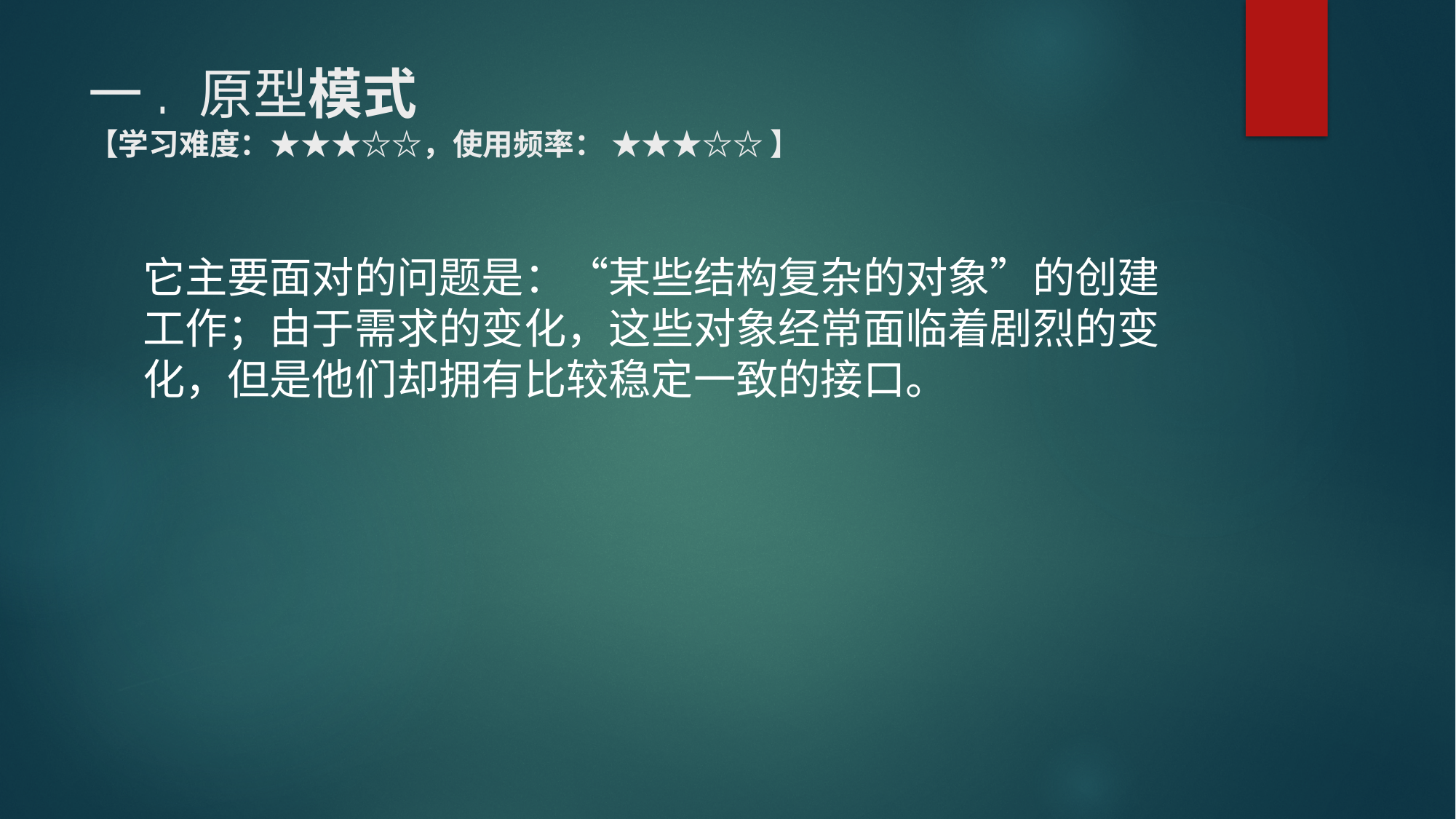

# 一. 原型模式 【学习难度：★★★☆☆，使用频率： ★★★☆☆ 】
它主要面对的问题是：“某些结构复杂的对象”的创建工作；由于需求的变化，这些对象经常面临着剧烈的变化，但是他们却拥有比较稳定一致的接口。